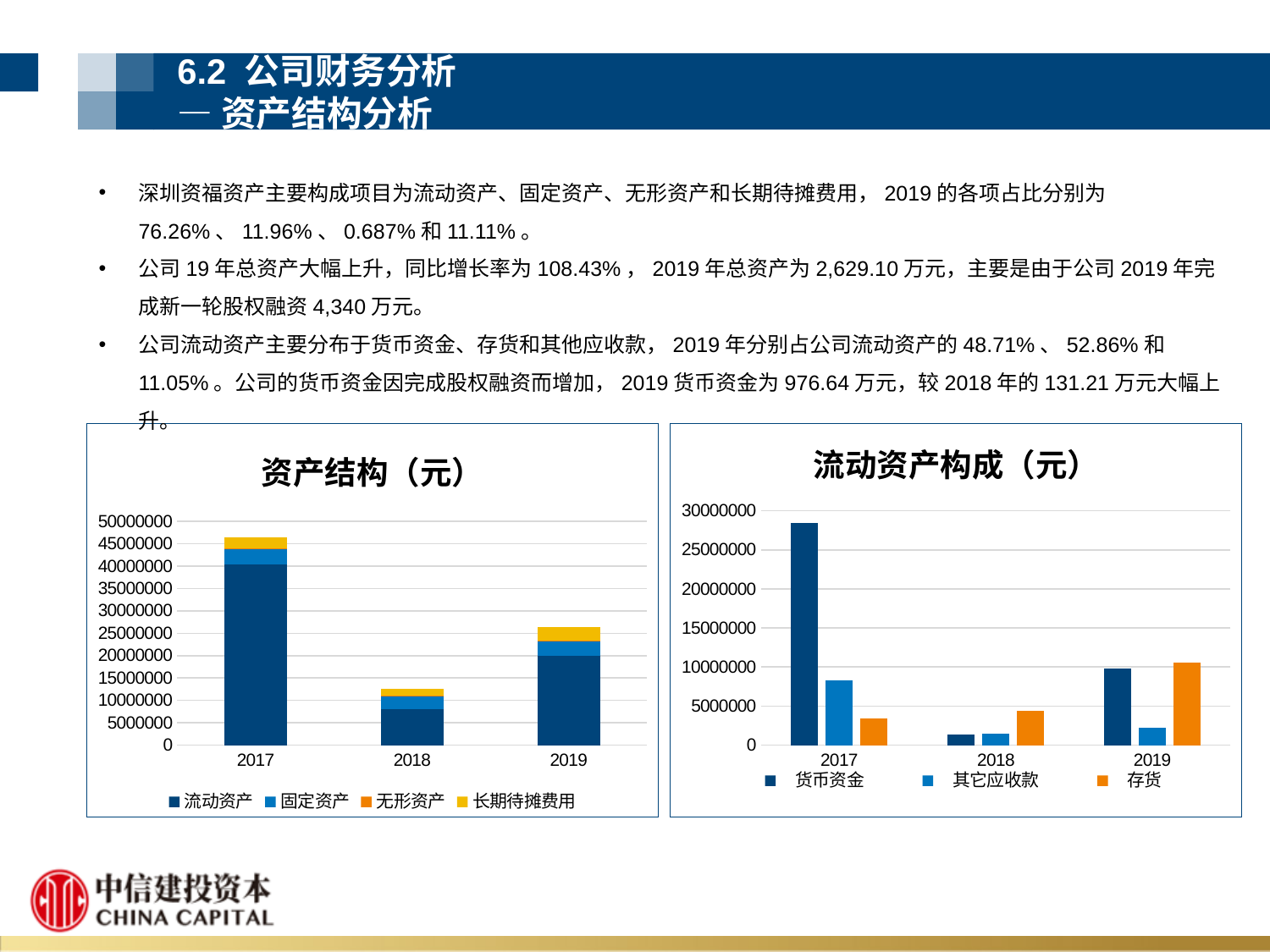

6.2 公司财务分析
—资产结构分析
深圳资福资产主要构成项目为流动资产、固定资产、无形资产和长期待摊费用，2019的各项占比分别为76.26%、11.96%、0.687%和11.11%。
公司19年总资产大幅上升，同比增长率为108.43%，2019年总资产为2,629.10万元，主要是由于公司2019年完成新一轮股权融资4,340万元。
公司流动资产主要分布于货币资金、存货和其他应收款，2019年分别占公司流动资产的48.71%、52.86%和11.05%。公司的货币资金因完成股权融资而增加，2019货币资金为976.64万元，较2018年的131.21万元大幅上升。

### Chart: 流动资产构成（元）

| Category |   货币资金 |   其它应收款 |   存货 |
|---|---|---|---|
| 2017 | 28437041.36 | 8295717.19 | 3463429.26 |
| 2018 | 1312104.78 | 1439026.9 | 4437802.92 |
| 2019 | 9766359.09 | 2215360.0600000005 | 10597937.58 |

### Chart: 资产结构（元）

| Category | 流动资产 | 固定资产 | 无形资产 | 长期待摊费用 |
|---|---|---|---|---|
| 2017 | 40444794.019999996 | 3481024.27 | 141250.0 | 2328469.31 |
| 2018 | 8110242.22 | 2753567.44 | 126250.0 | 1623427.4 |
| 2019 | 20049256.73 | 3143307.47 | 177719.03 | 2920620.48 |